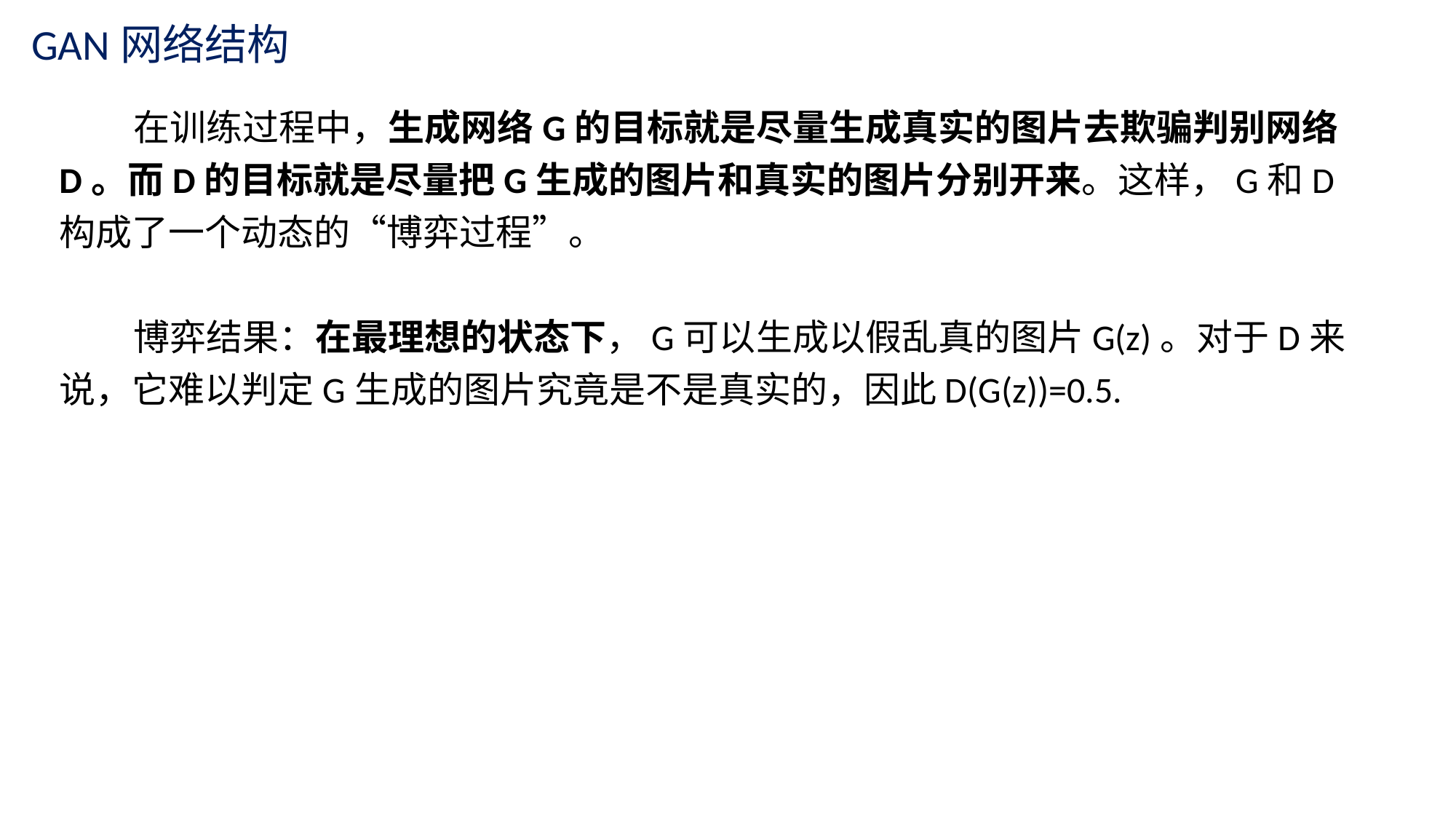

GAN网络结构
        在训练过程中，生成网络G的目标就是尽量生成真实的图片去欺骗判别网络D。而D的目标就是尽量把G生成的图片和真实的图片分别开来。这样，G和D构成了一个动态的“博弈过程”。

        博弈结果：在最理想的状态下，G可以生成以假乱真的图片G(z)。对于D来说，它难以判定G生成的图片究竟是不是真实的，因此D(G(z))=0.5.